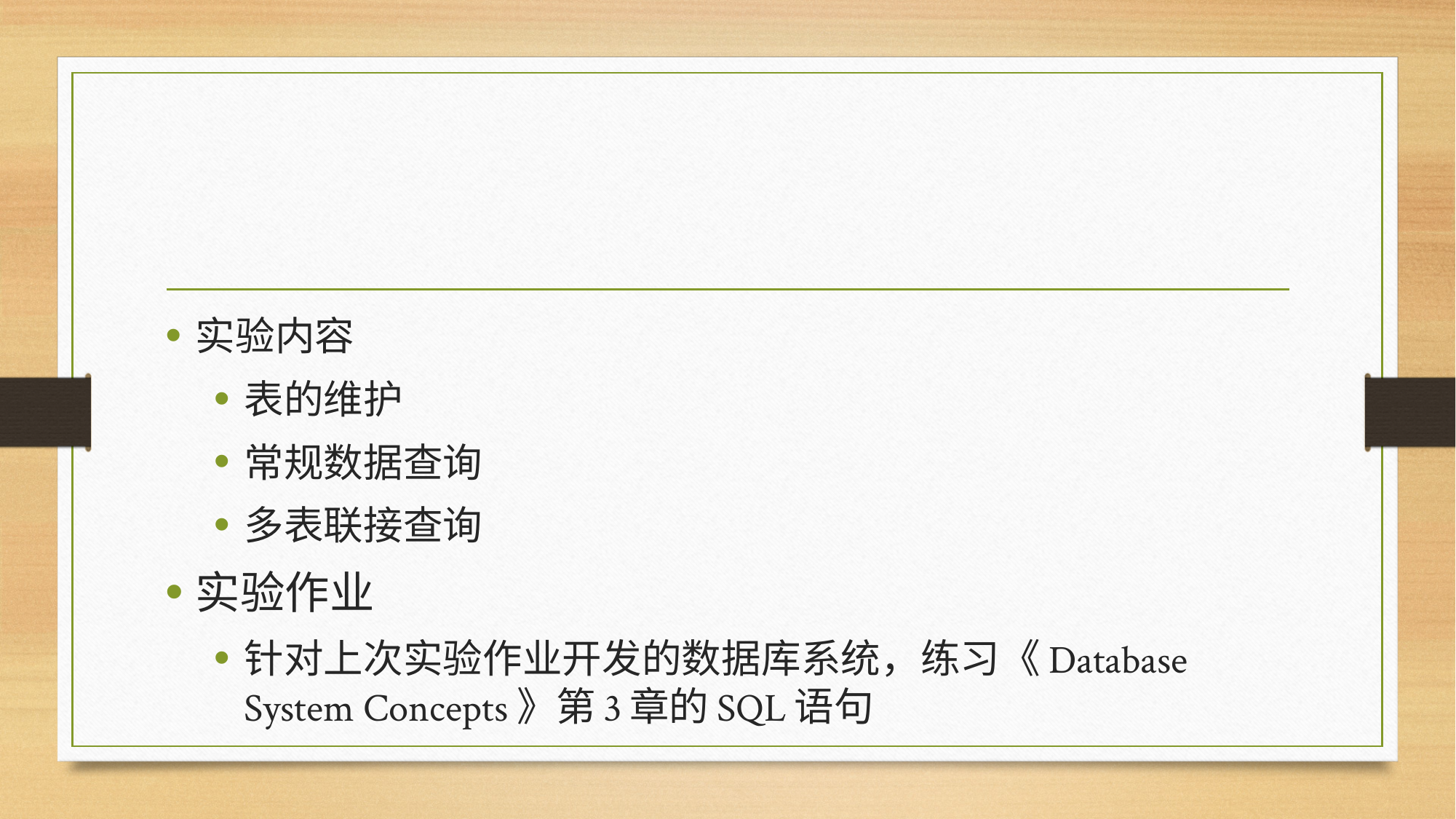

#
实验内容
表的维护
常规数据查询
多表联接查询
实验作业
针对上次实验作业开发的数据库系统，练习《Database System Concepts》第3章的SQL语句